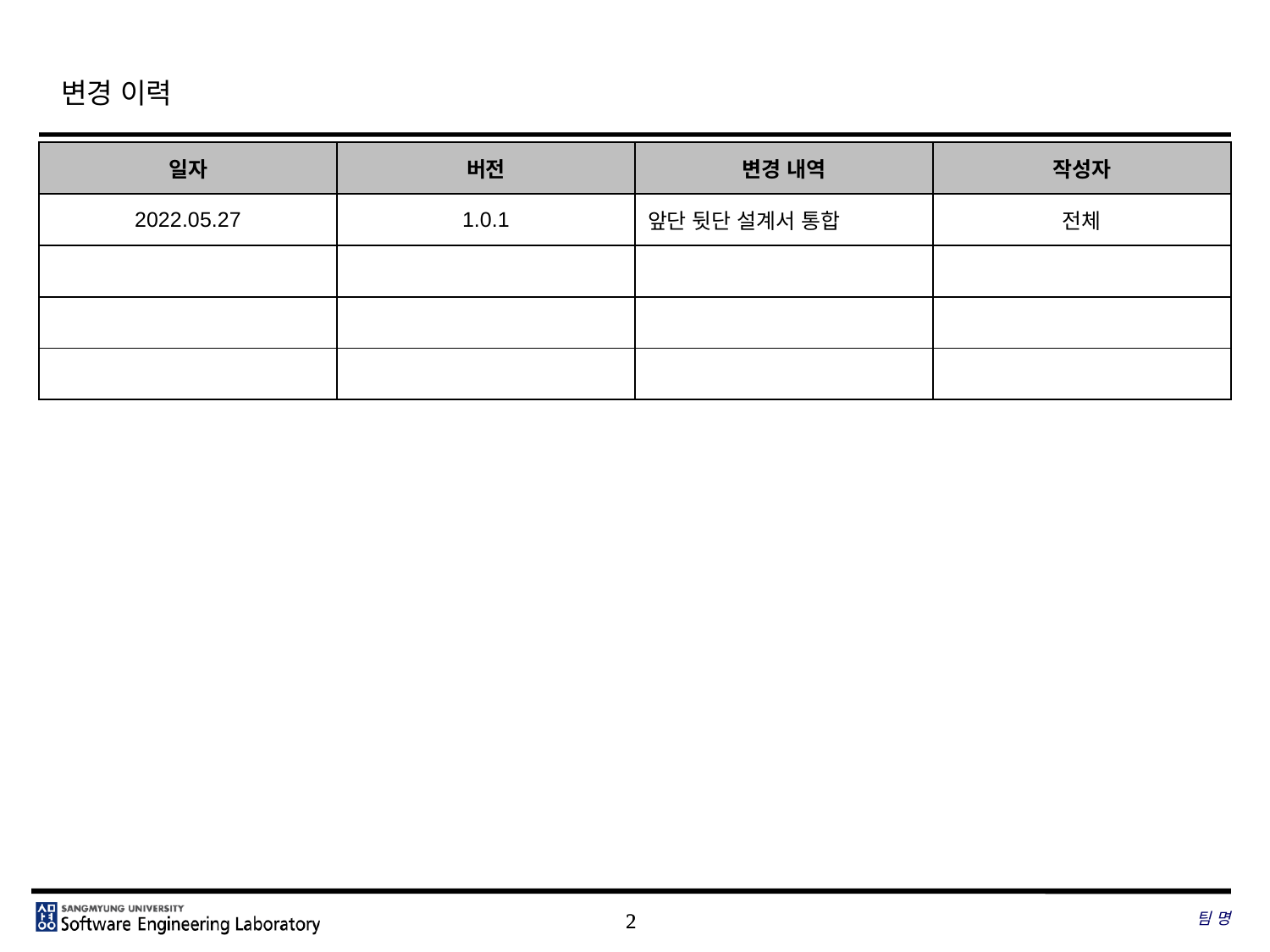

# 변경 이력
| 일자 | 버전 | 변경 내역 | 작성자 |
| --- | --- | --- | --- |
| 2022.05.27 | 1.0.1 | 앞단 뒷단 설계서 통합 | 전체 |
|  |  |  |  |
|  |  |  |  |
|  |  |  |  |
팀 명